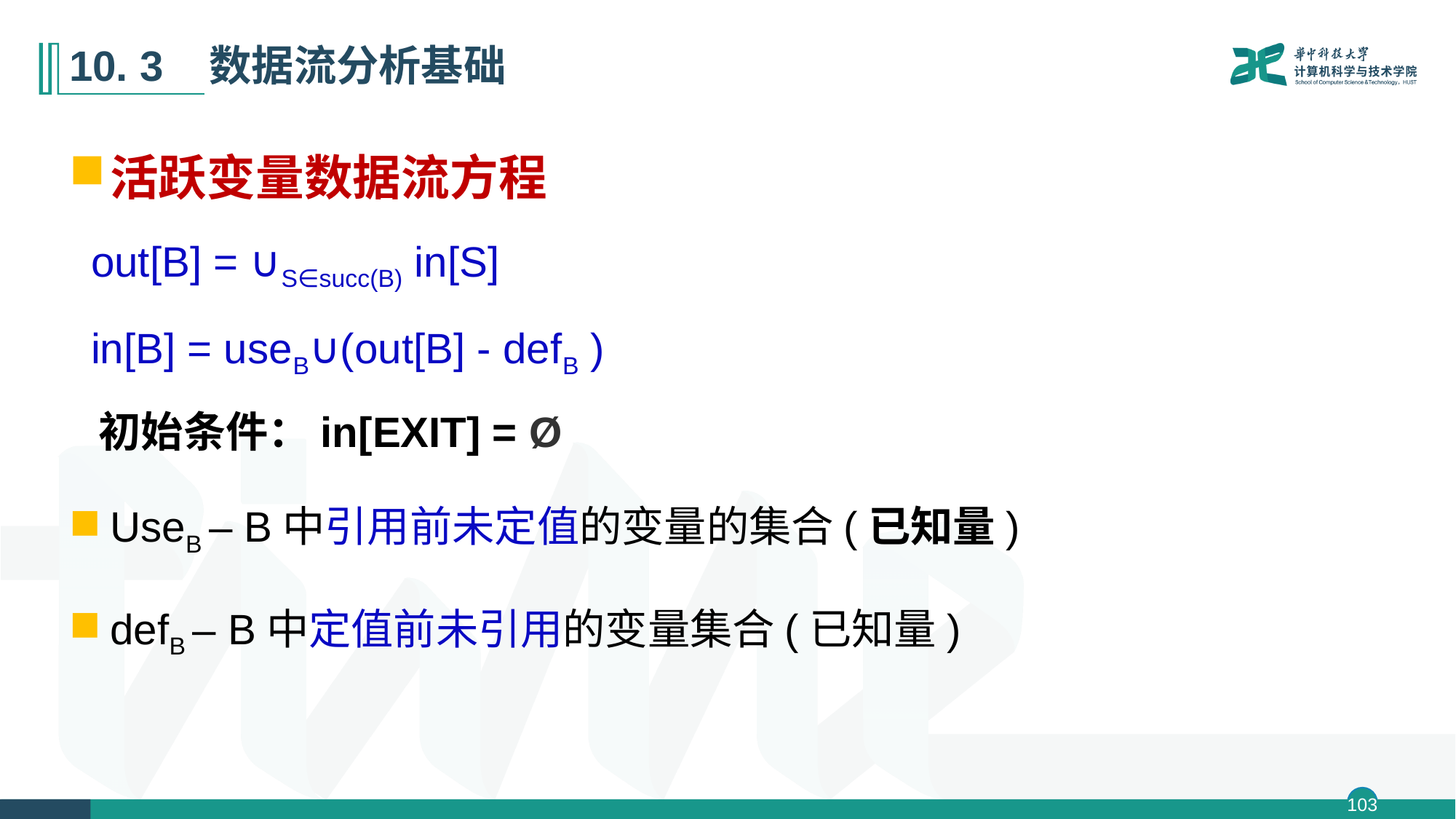

# 10. 3   数据流分析基础
活跃变量数据流方程
  out[B] = ∪S∈succ(B) in[S]
  in[B] = useB∪(out[B] - defB )
  初始条件：in[EXIT] = Ø
UseB – B中引用前未定值的变量的集合(已知量)
defB – B中定值前未引用的变量集合(已知量)